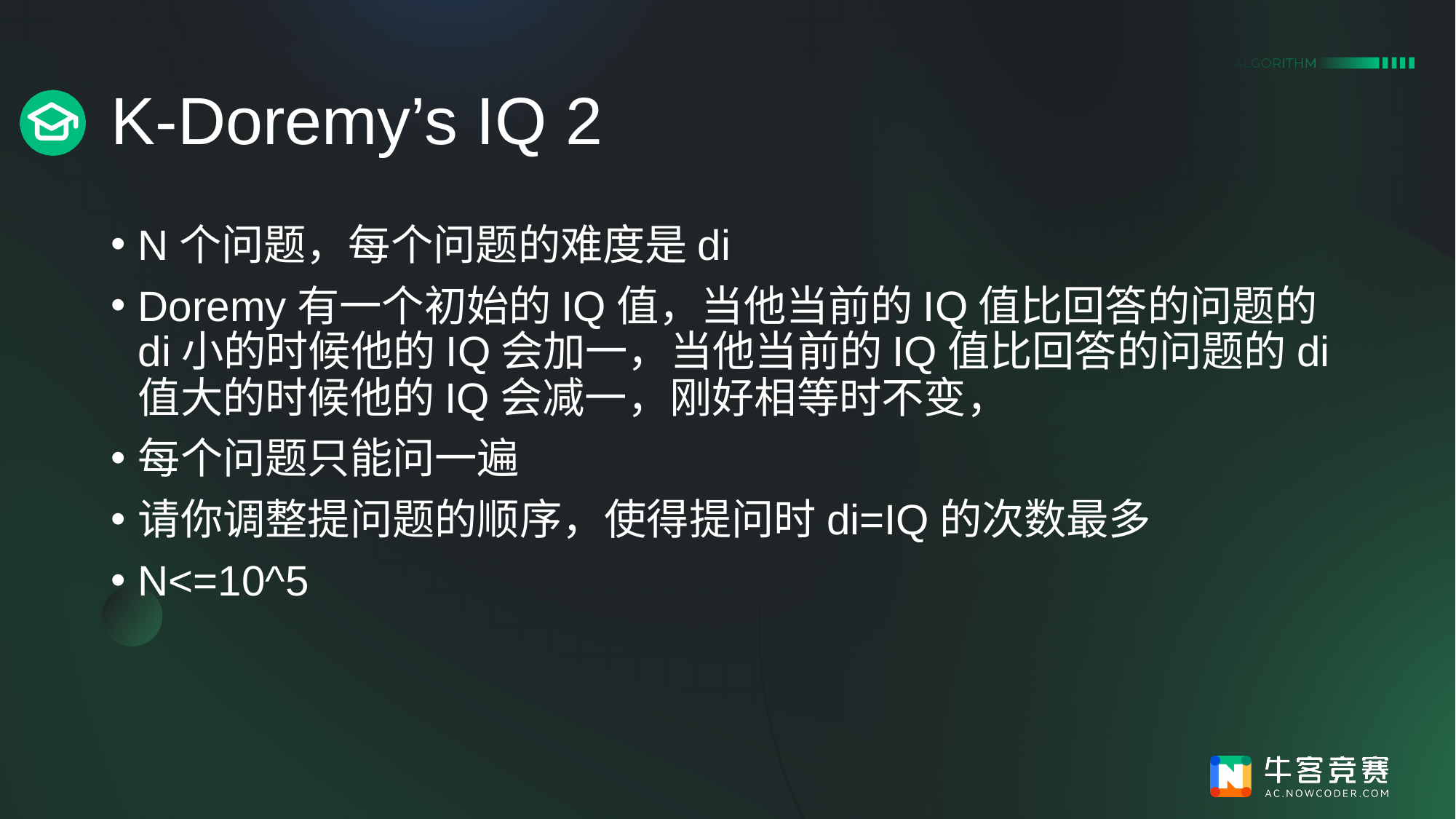

# K-Doremy’s IQ 2
N个问题，每个问题的难度是di
Doremy有一个初始的IQ值，当他当前的IQ值比回答的问题的di小的时候他的IQ会加一，当他当前的IQ值比回答的问题的di值大的时候他的IQ会减一，刚好相等时不变，
每个问题只能问一遍
请你调整提问题的顺序，使得提问时di=IQ的次数最多
N<=10^5